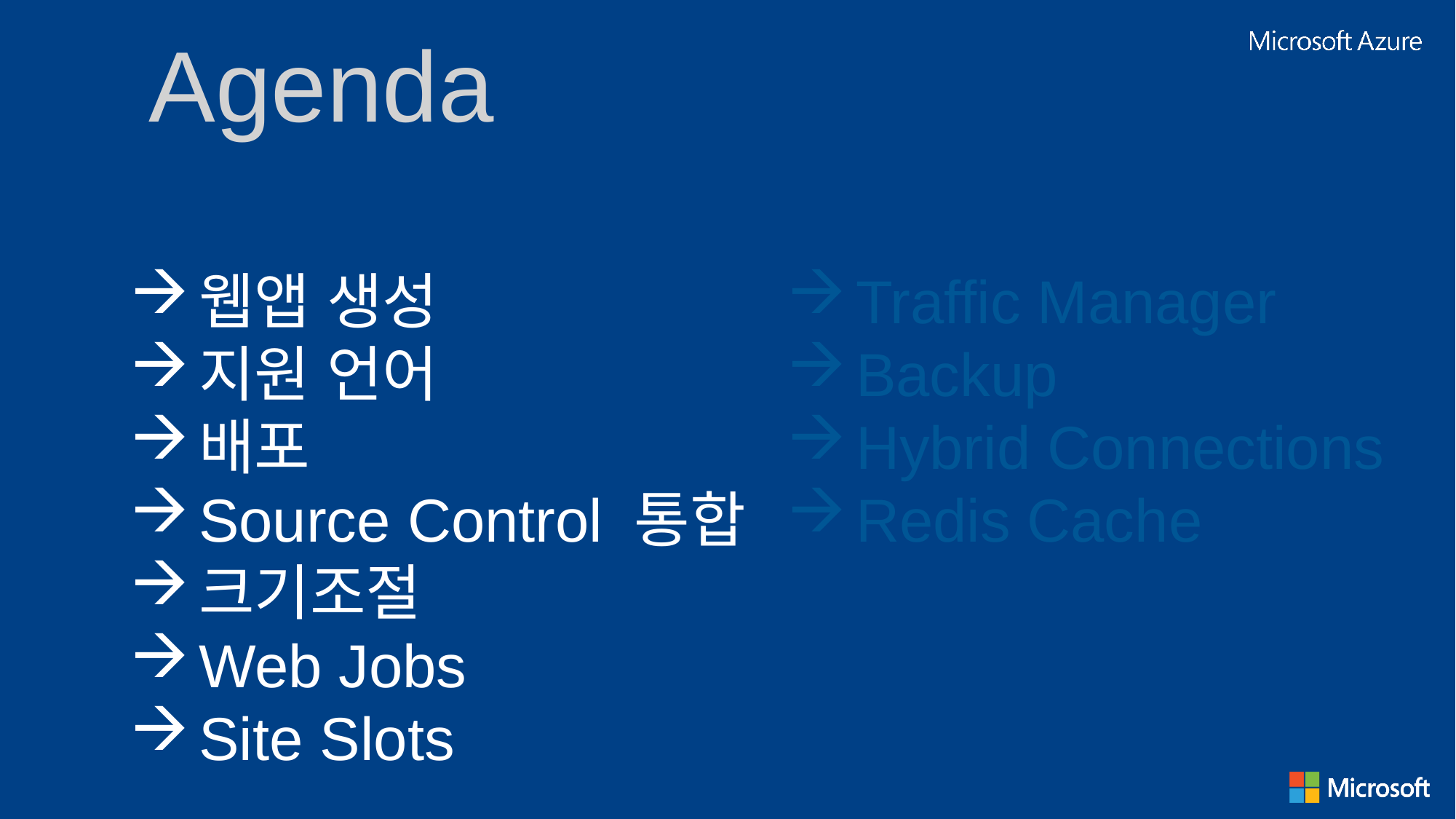

Agenda
웹앱 생성
지원 언어
배포
Source Control 통합
크기조절
Web Jobs
Site Slots
Traffic Manager
Backup
Hybrid Connections
Redis Cache